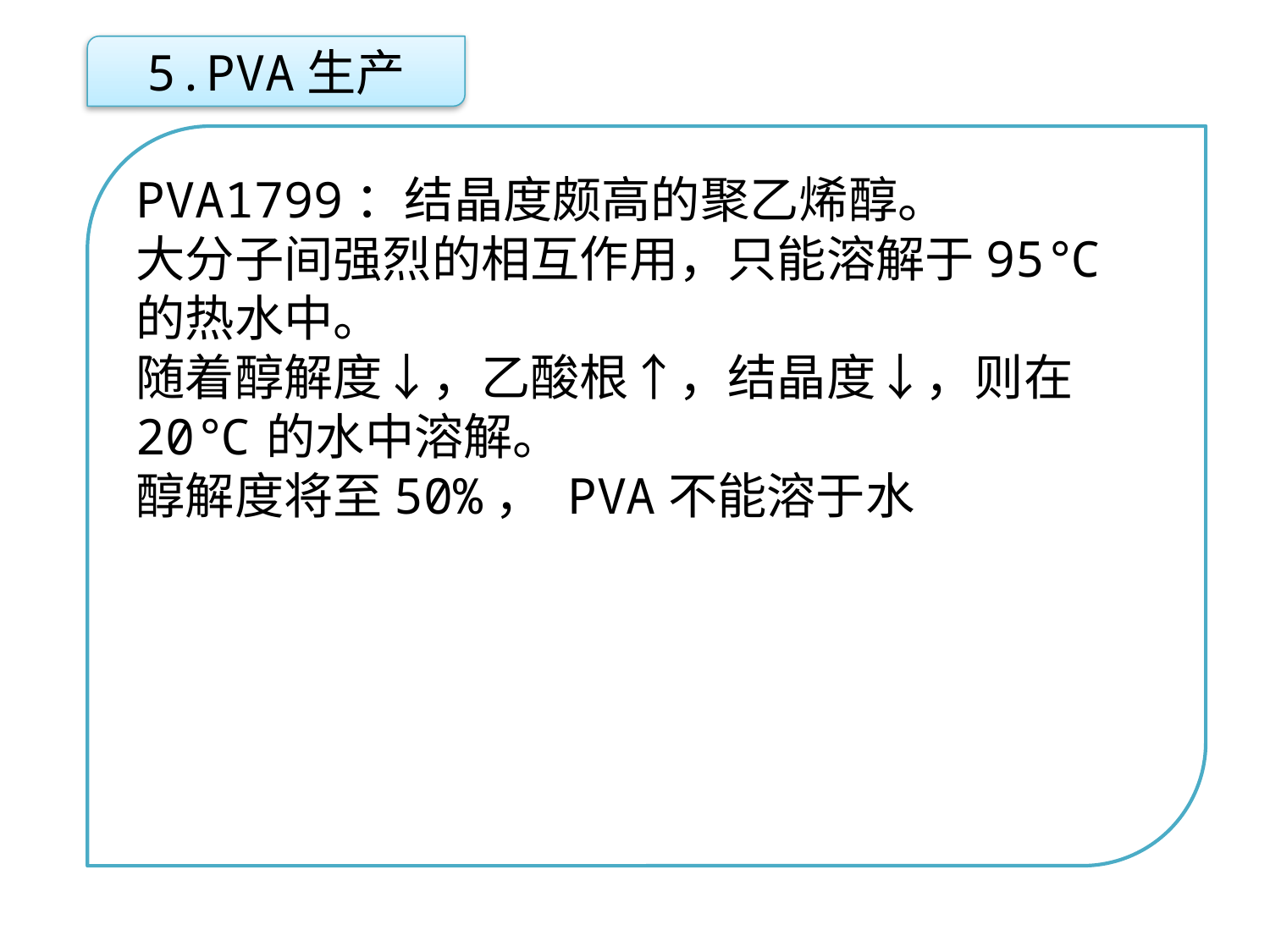

5.PVA生产
PVA1799：结晶度颇高的聚乙烯醇。
大分子间强烈的相互作用，只能溶解于95℃的热水中。
随着醇解度↓，乙酸根↑，结晶度↓，则在20℃的水中溶解。
醇解度将至50%， PVA不能溶于水
点击添加文本
点击添加文本
点击添加文本
点击添加文本